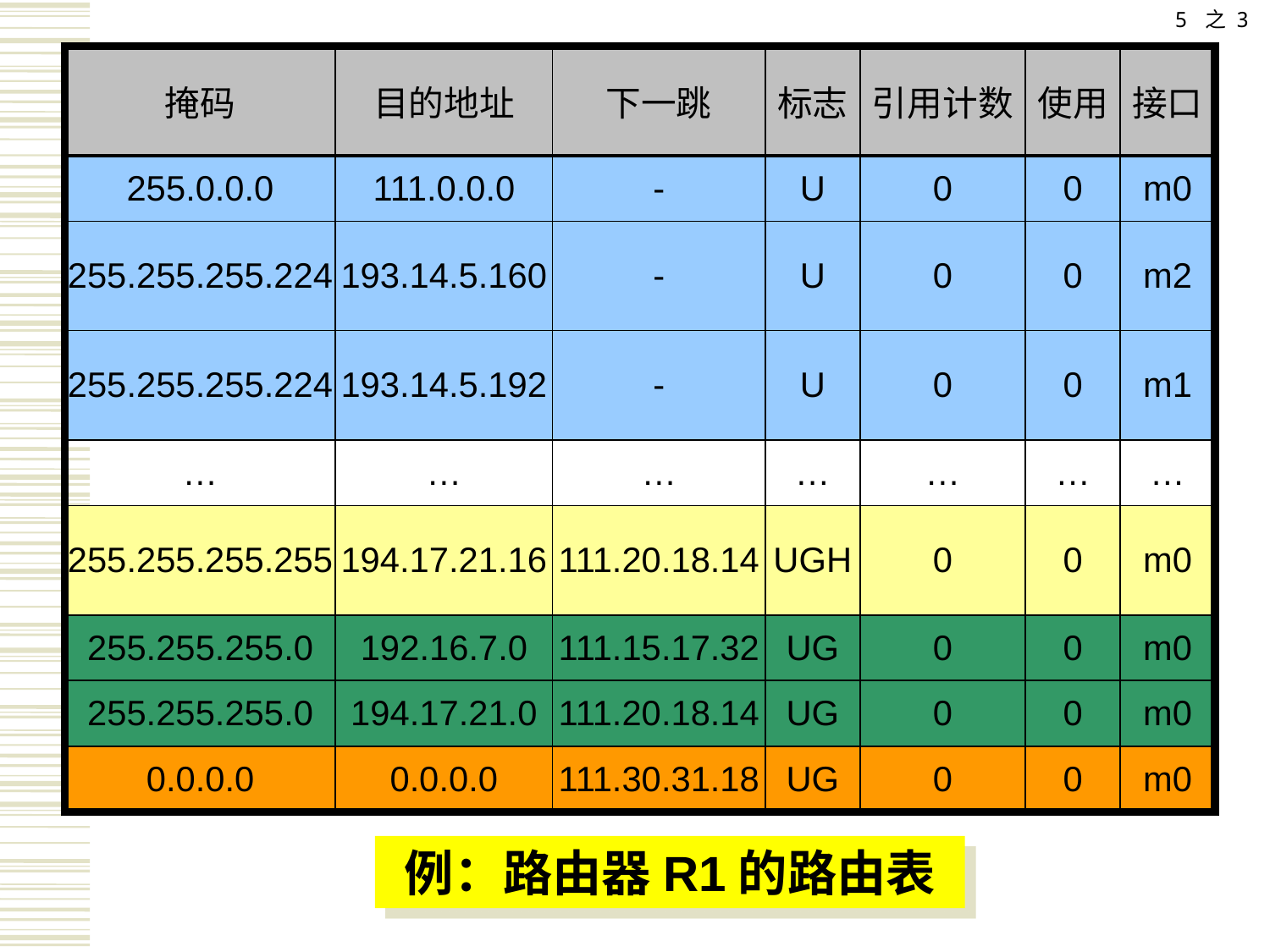

5 之 3
| 掩码 | 目的地址 | 下一跳 | 标志 | 引用计数 | 使用 | 接口 |
| --- | --- | --- | --- | --- | --- | --- |
| 255.0.0.0 | 111.0.0.0 | - | U | 0 | 0 | m0 |
| 255.255.255.224 | 193.14.5.160 | - | U | 0 | 0 | m2 |
| 255.255.255.224 | 193.14.5.192 | - | U | 0 | 0 | m1 |
| … | … | … | … | … | … | … |
| 255.255.255.255 | 194.17.21.16 | 111.20.18.14 | UGH | 0 | 0 | m0 |
| 255.255.255.0 | 192.16.7.0 | 111.15.17.32 | UG | 0 | 0 | m0 |
| 255.255.255.0 | 194.17.21.0 | 111.20.18.14 | UG | 0 | 0 | m0 |
| 0.0.0.0 | 0.0.0.0 | 111.30.31.18 | UG | 0 | 0 | m0 |
例：路由器R1的路由表